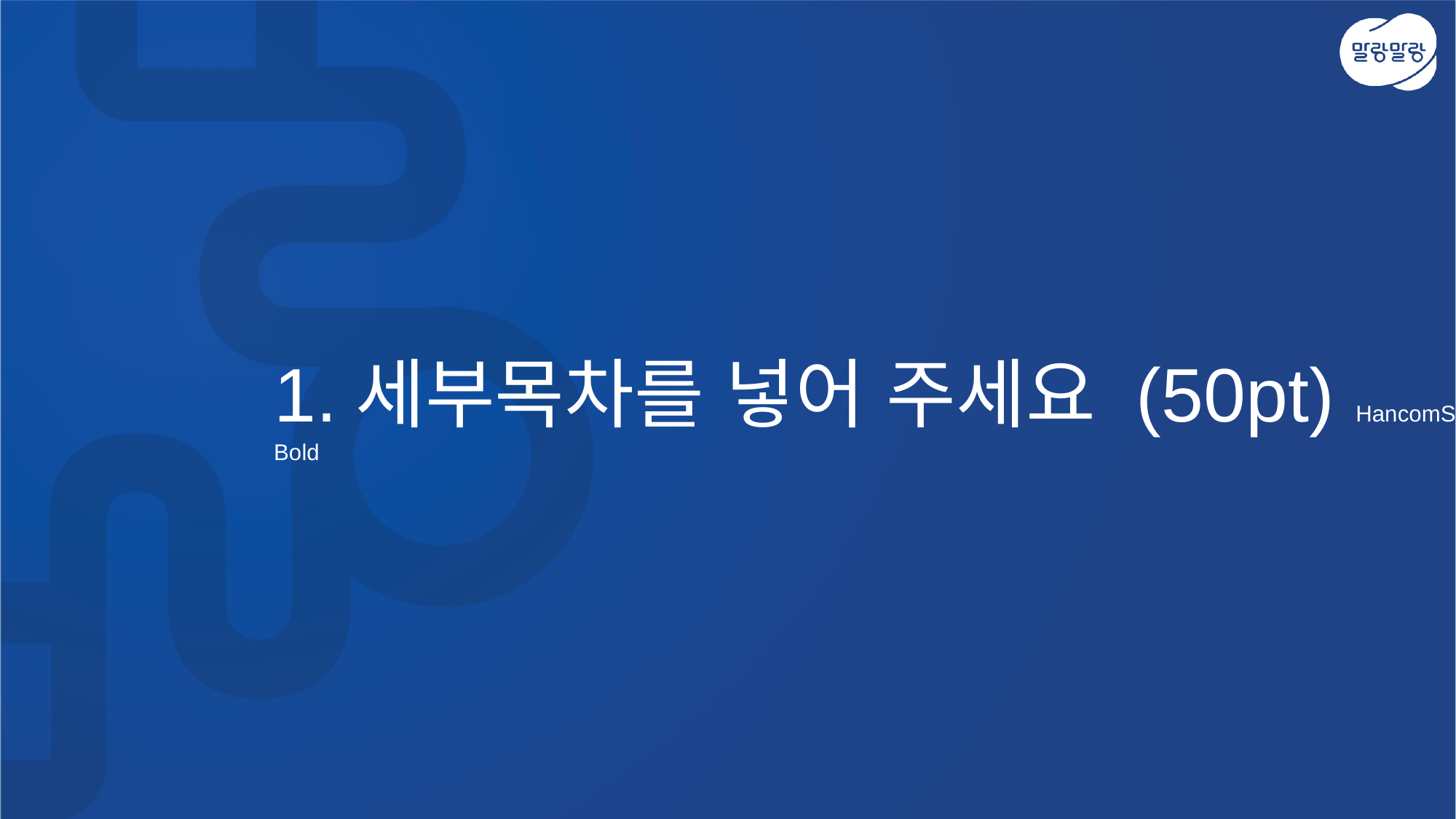

1.세부목차를 넣어 주세요 (50pt) HancomSans Semi Bold